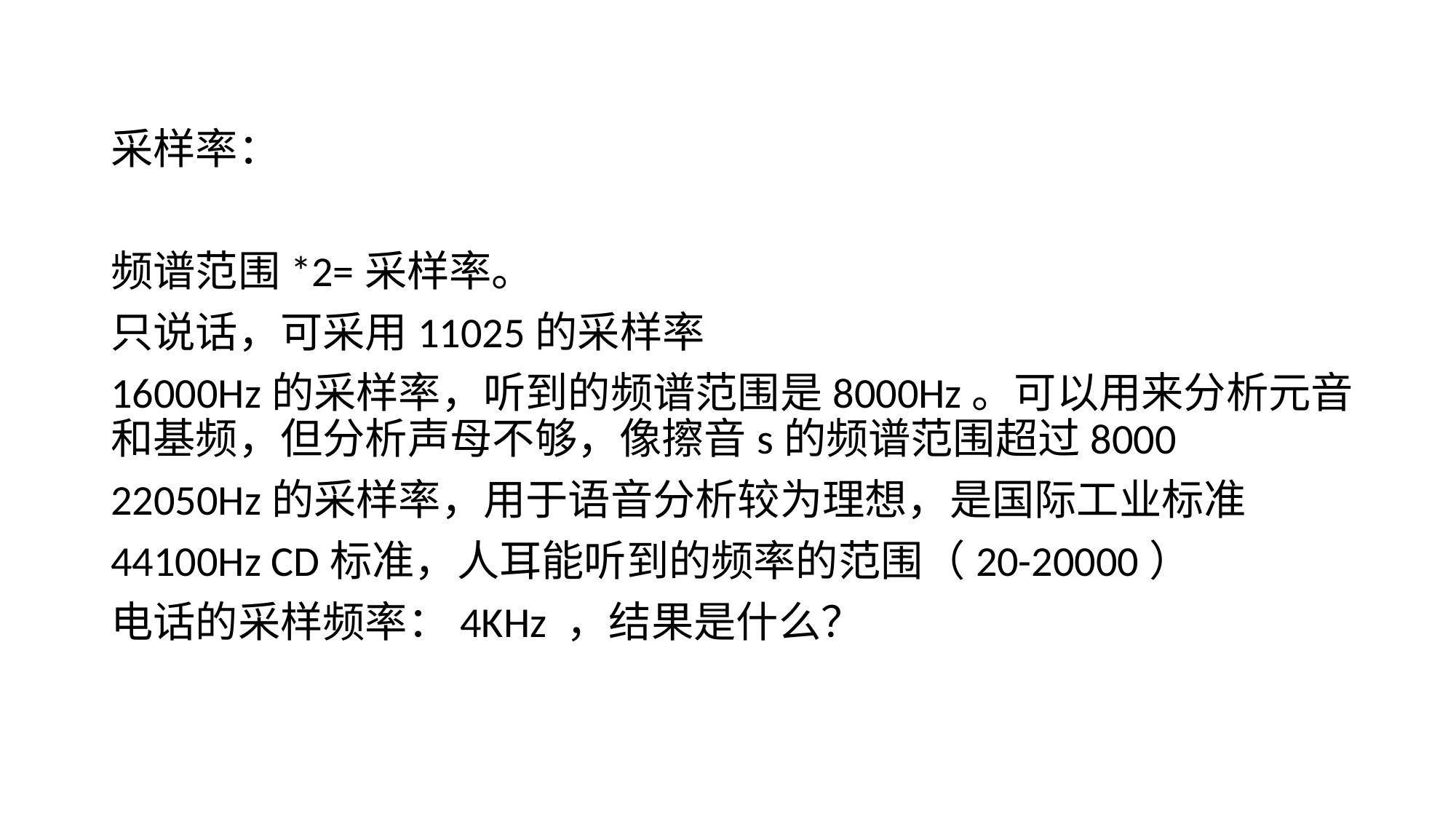

采样率：

频谱范围*2=采样率。
只说话，可采用11025的采样率
16000Hz的采样率，听到的频谱范围是8000Hz。可以用来分析元音和基频，但分析声母不够，像擦音s的频谱范围超过8000
22050Hz的采样率，用于语音分析较为理想，是国际工业标准
44100Hz CD标准，人耳能听到的频率的范围（20-20000）
电话的采样频率：4KHz ，结果是什么？